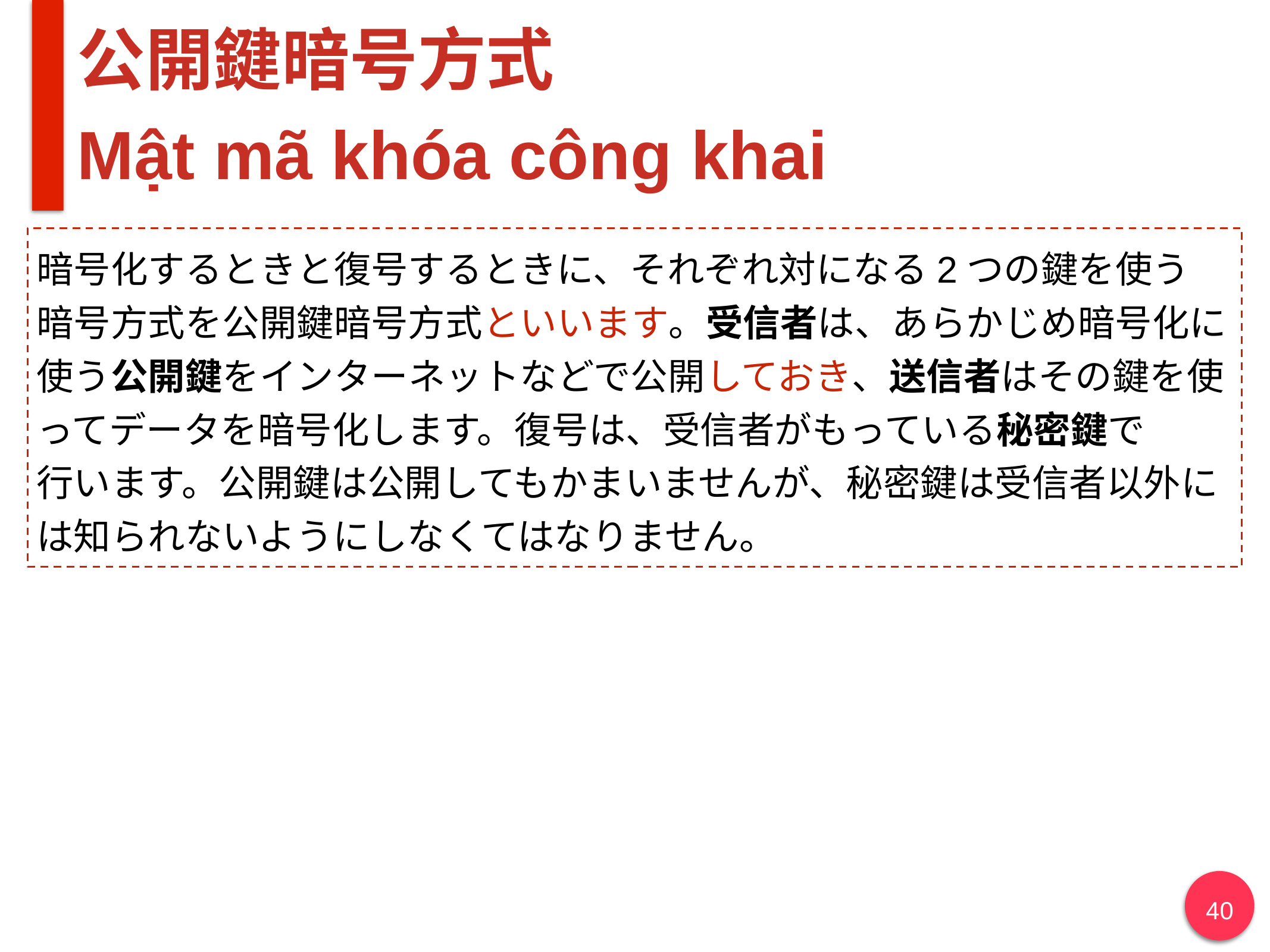

# 公開鍵暗号方式 Mật mã khóa công khai
暗号化するときと復号するときに、それぞれ対になる2つの鍵を使う
暗号方式を公開鍵暗号方式といいます。受信者は、あらかじめ暗号化に使う公開鍵をインターネットなどで公開しておき、送信者はその鍵を使ってデータを暗号化します。復号は、受信者がもっている秘密鍵で
行います。公開鍵は公開してもかまいませんが、秘密鍵は受信者以外には知られないようにしなくてはなりません。

40